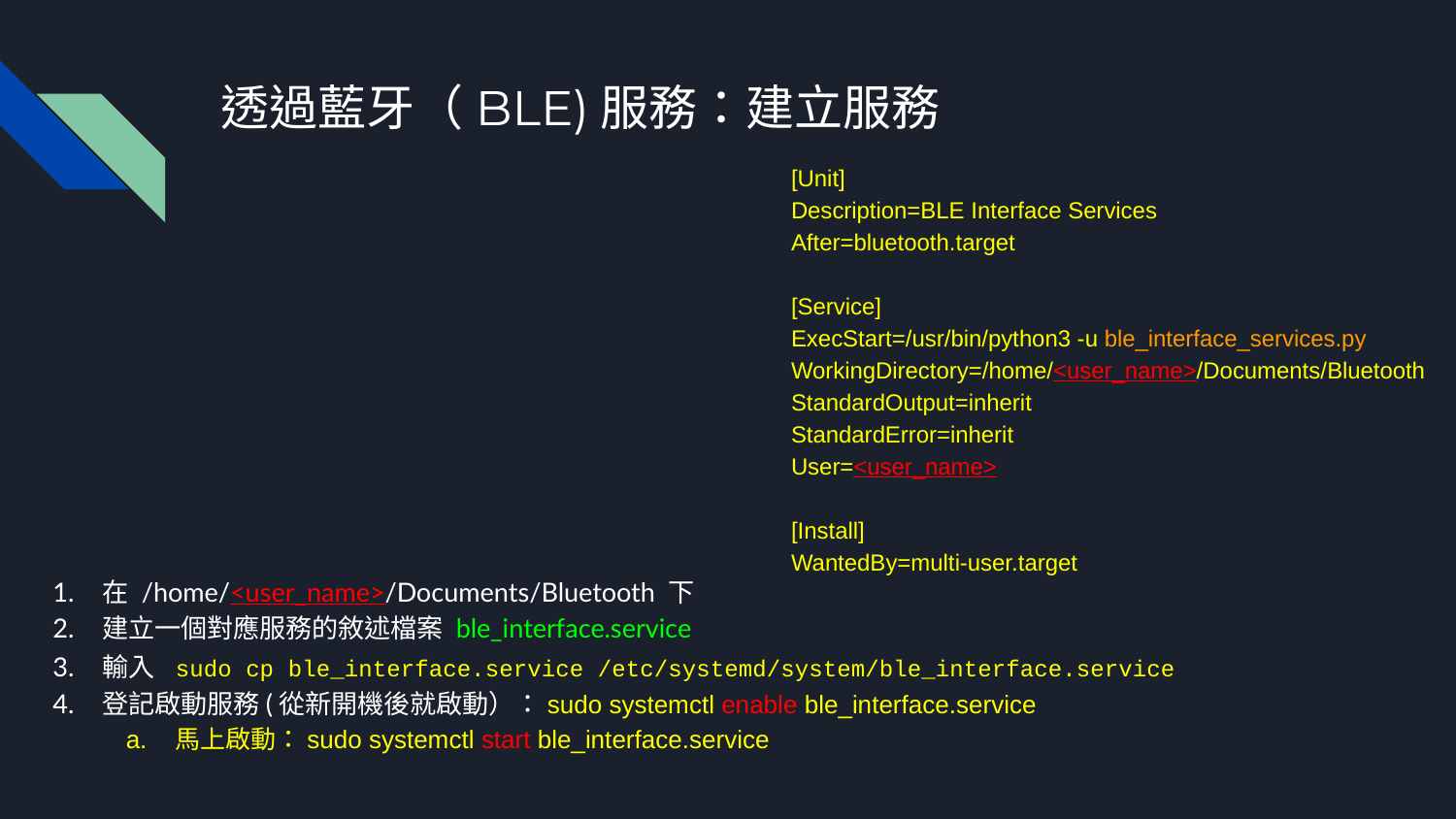

# 透過藍牙（BLE)服務：建立服務
[Unit]
Description=BLE Interface Services
After=bluetooth.target

[Service]
ExecStart=/usr/bin/python3 -u ble_interface_services.py
WorkingDirectory=/home/<user_name>/Documents/Bluetooth
StandardOutput=inherit
StandardError=inherit
User=<user_name>

[Install]
WantedBy=multi-user.target
在 /home/<user_name>/Documents/Bluetooth 下
建立一個對應服務的敘述檔案 ble_interface.service
輸入  sudo cp ble_interface.service /etc/systemd/system/ble_interface.service
登記啟動服務(從新開機後就啟動）：sudo systemctl enable ble_interface.service
馬上啟動：sudo systemctl start ble_interface.service